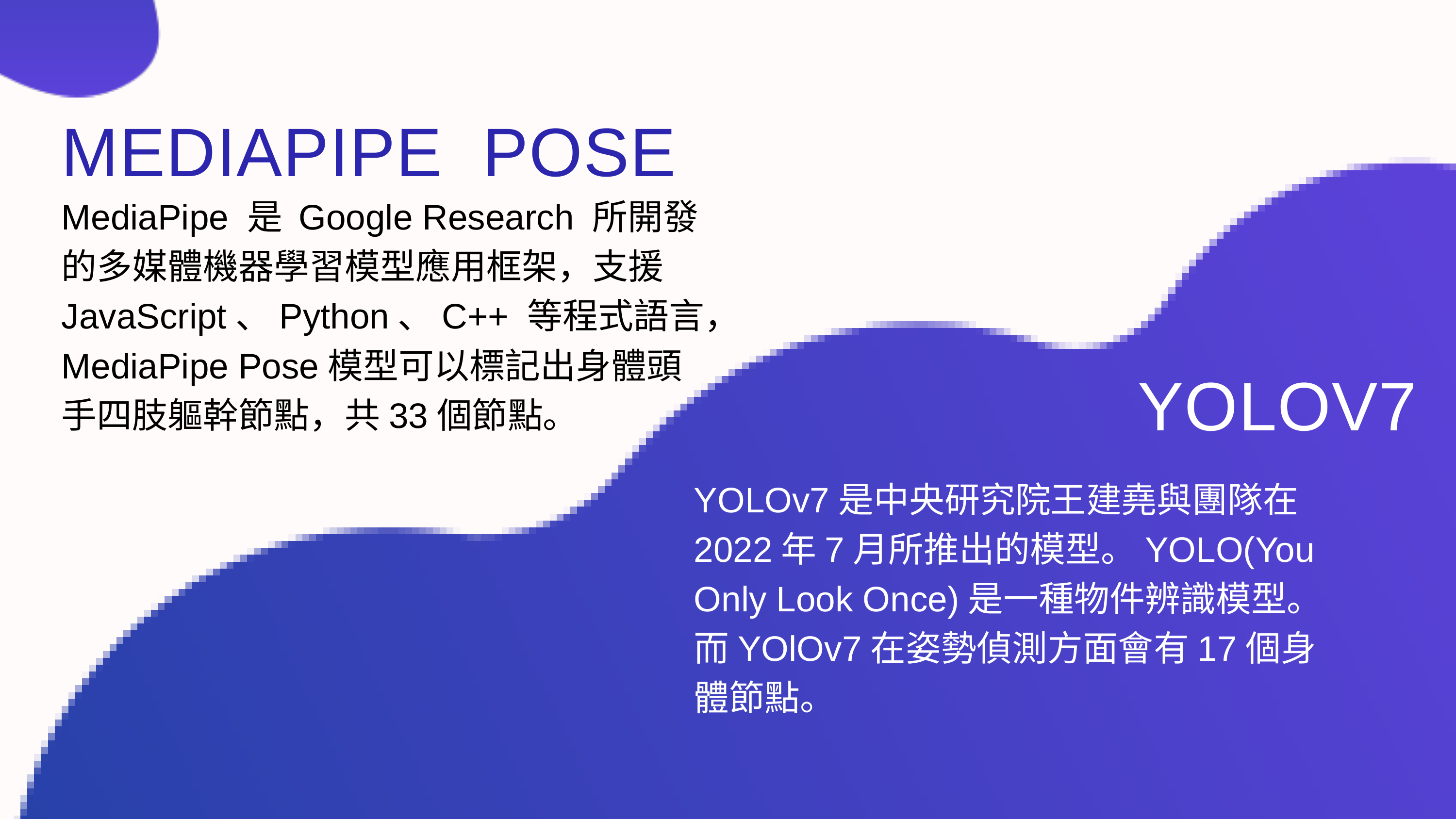

MEDIAPIPE  POSE

MediaPipe 是 Google Research 所開發的多媒體機器學習模型應用框架，支援 JavaScript、Python、C++ 等程式語言，MediaPipe Pose模型可以標記出身體頭手四肢軀幹節點，共33個節點。
YOLOV7
YOLOv7是中央研究院王建堯與團隊在2022年7月所推出的模型。YOLO(You Only Look Once)是一種物件辨識模型。
而YOlOv7在姿勢偵測方面會有17個身體節點。